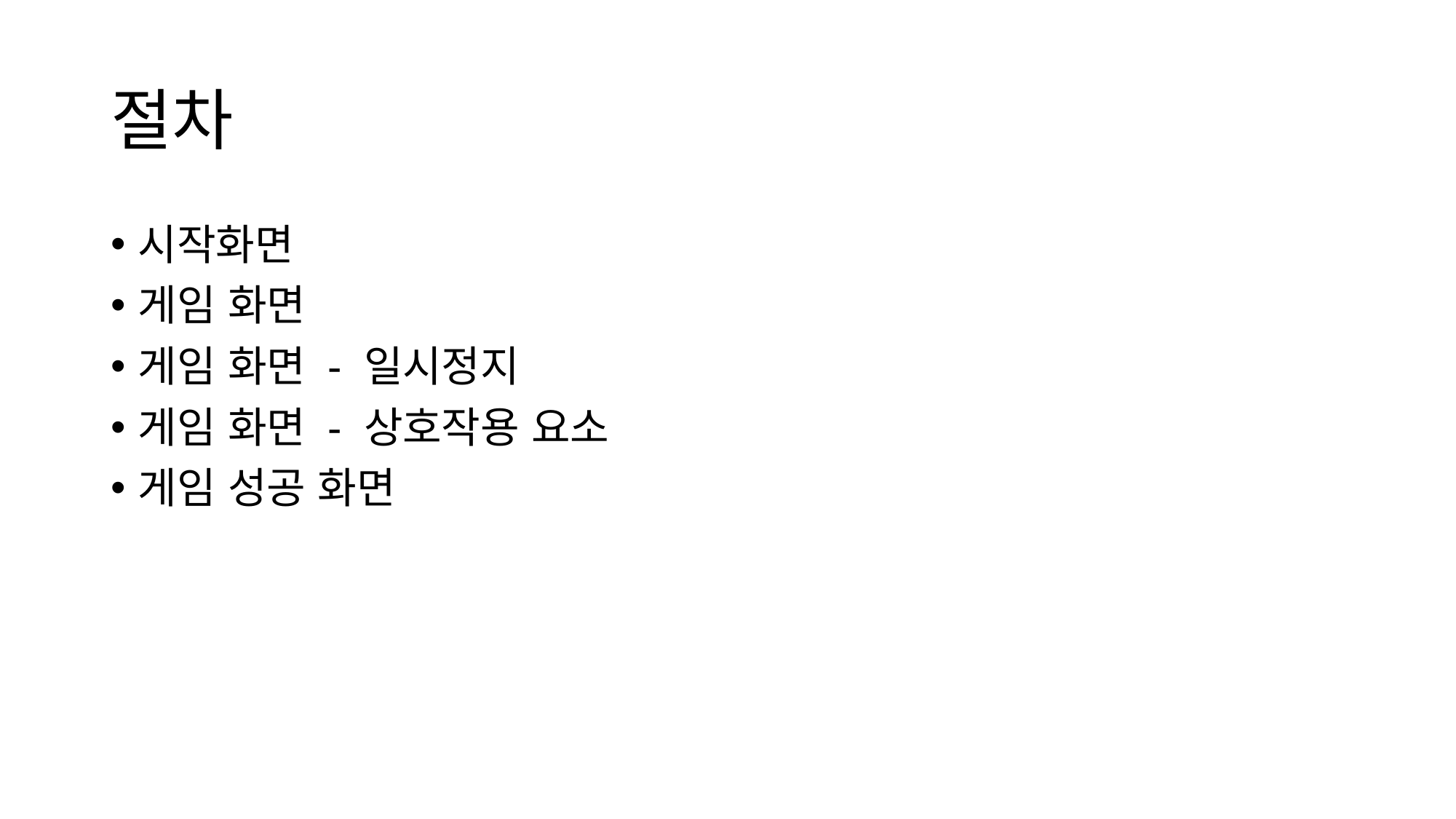

# 절차
시작화면
게임 화면
게임 화면 - 일시정지
게임 화면 - 상호작용 요소
게임 성공 화면